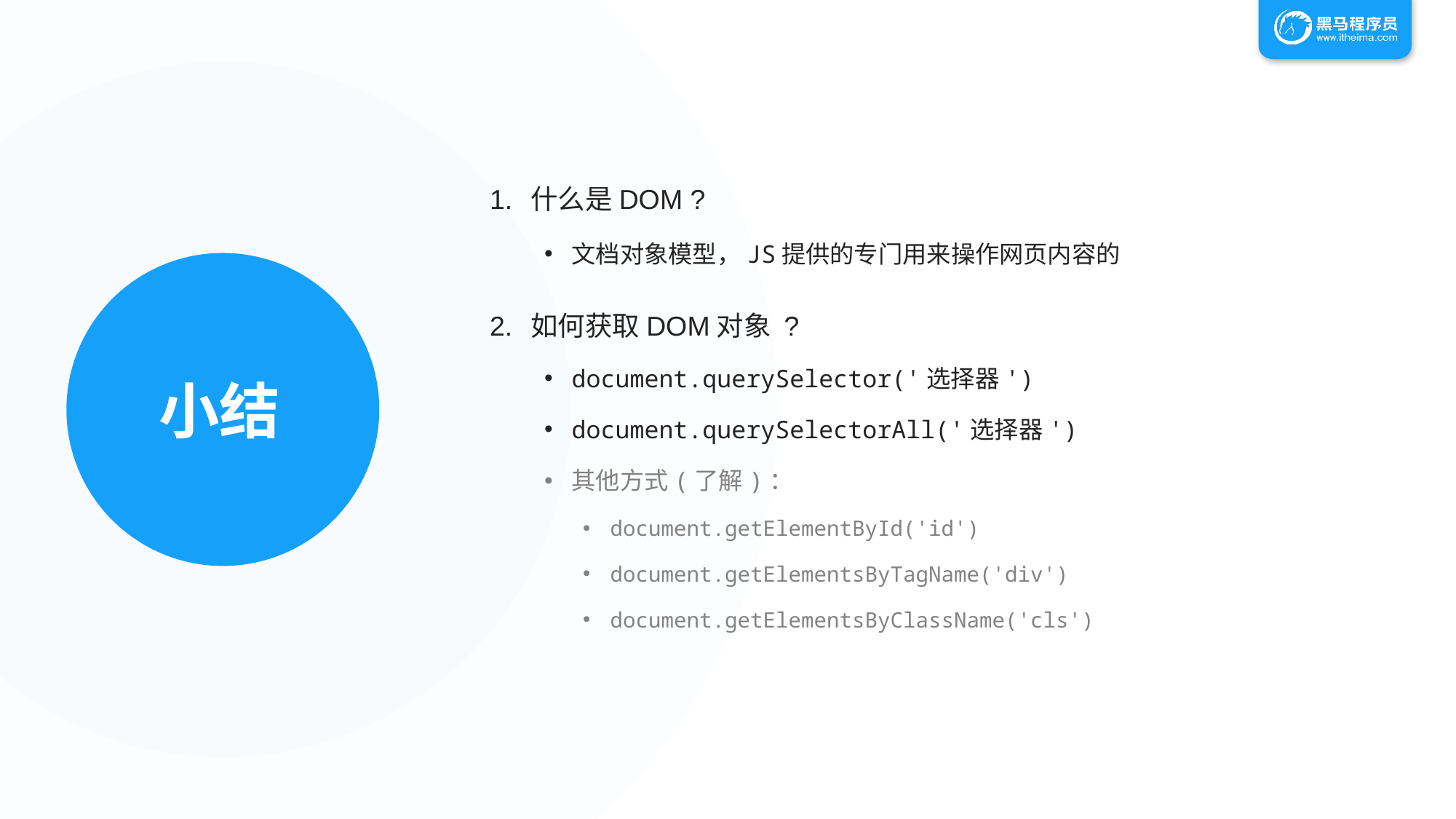

什么是DOM ?
文档对象模型，JS提供的专门用来操作网页内容的
如何获取DOM对象 ?
document.querySelector('选择器')
document.querySelectorAll('选择器')
其他方式(了解)：
document.getElementById('id')
document.getElementsByTagName('div')
document.getElementsByClassName('cls')